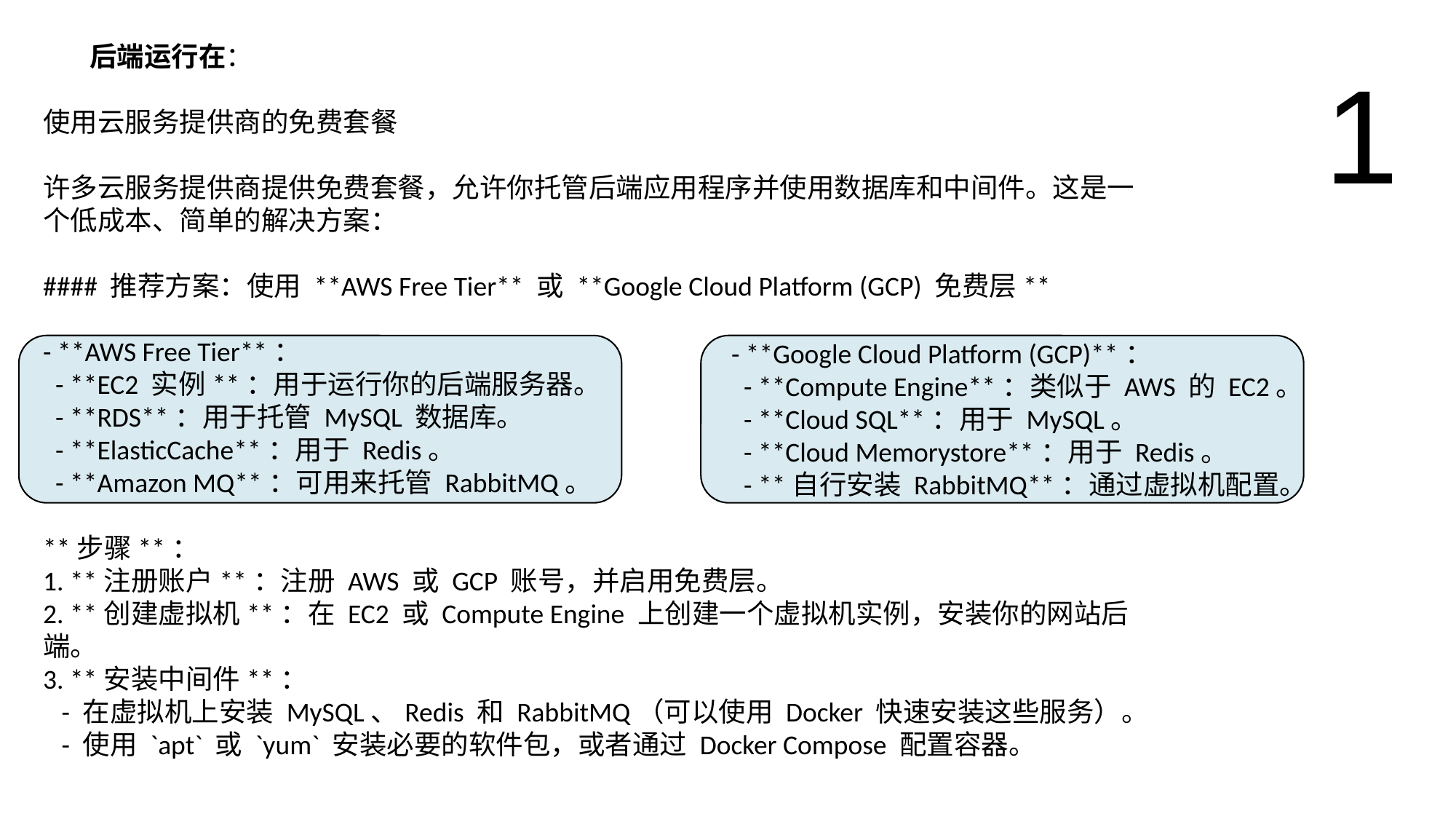

后端运行在：
1
使用云服务提供商的免费套餐

许多云服务提供商提供免费套餐，允许你托管后端应用程序并使用数据库和中间件。这是一个低成本、简单的解决方案：

#### 推荐方案：使用 **AWS Free Tier** 或 **Google Cloud Platform (GCP) 免费层**

- **AWS Free Tier**：
  - **EC2 实例**：用于运行你的后端服务器。
  - **RDS**：用于托管 MySQL 数据库。
  - **ElasticCache**：用于 Redis。
  - **Amazon MQ**：可用来托管 RabbitMQ。

**步骤**：
1. **注册账户**：注册 AWS 或 GCP 账号，并启用免费层。
2. **创建虚拟机**：在 EC2 或 Compute Engine 上创建一个虚拟机实例，安装你的网站后端。
3. **安装中间件**：
   - 在虚拟机上安装 MySQL、Redis 和 RabbitMQ（可以使用 Docker 快速安装这些服务）。
   - 使用 `apt` 或 `yum` 安装必要的软件包，或者通过 Docker Compose 配置容器。
- **Google Cloud Platform (GCP)**：
  - **Compute Engine**：类似于 AWS 的 EC2。
  - **Cloud SQL**：用于 MySQL。
  - **Cloud Memorystore**：用于 Redis。
  - **自行安装 RabbitMQ**：通过虚拟机配置。